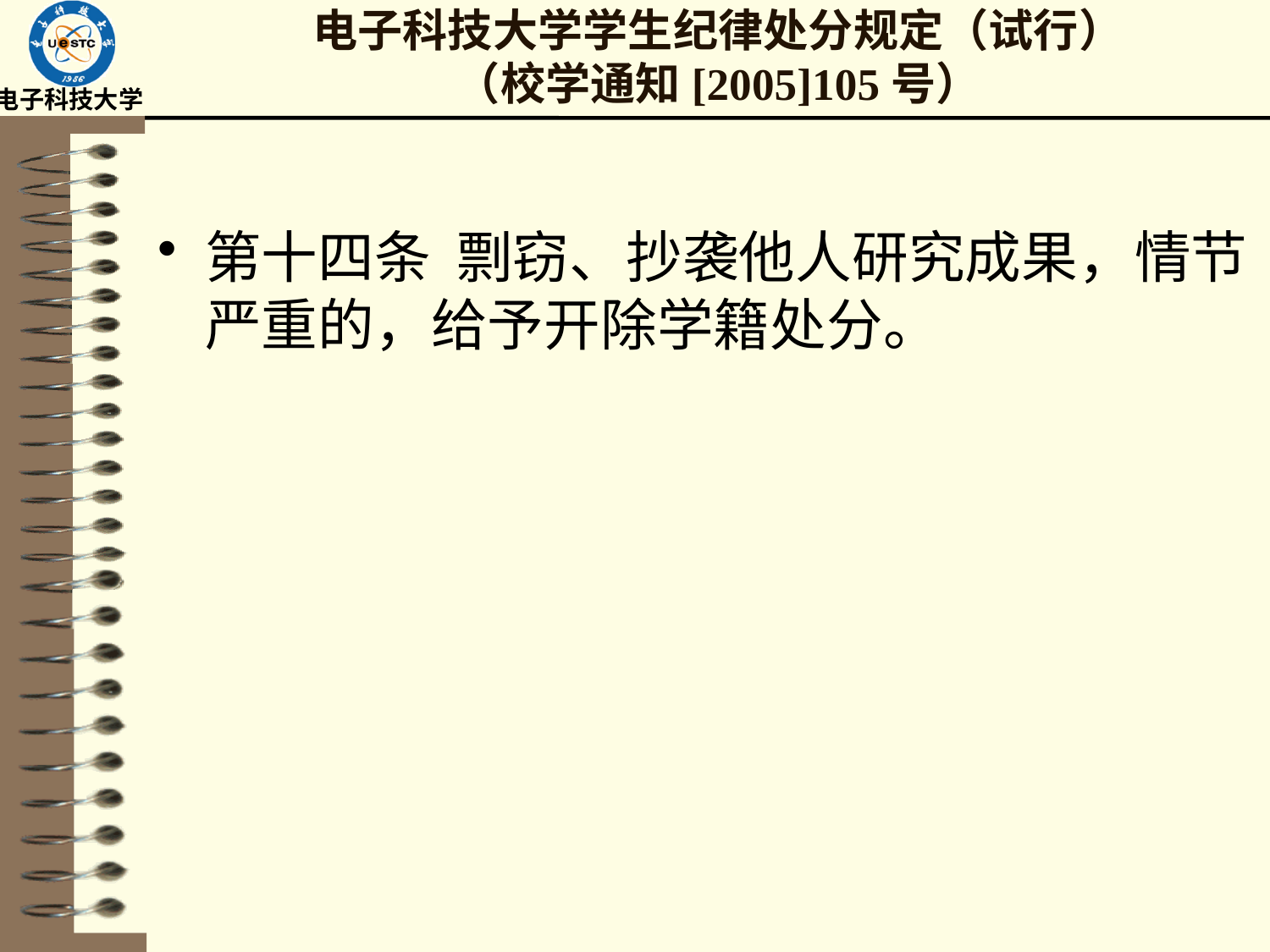

# 电子科技大学学生纪律处分规定（试行） （校学通知[2005]105号）

第十四条  剽窃、抄袭他人研究成果，情节严重的，给予开除学籍处分。